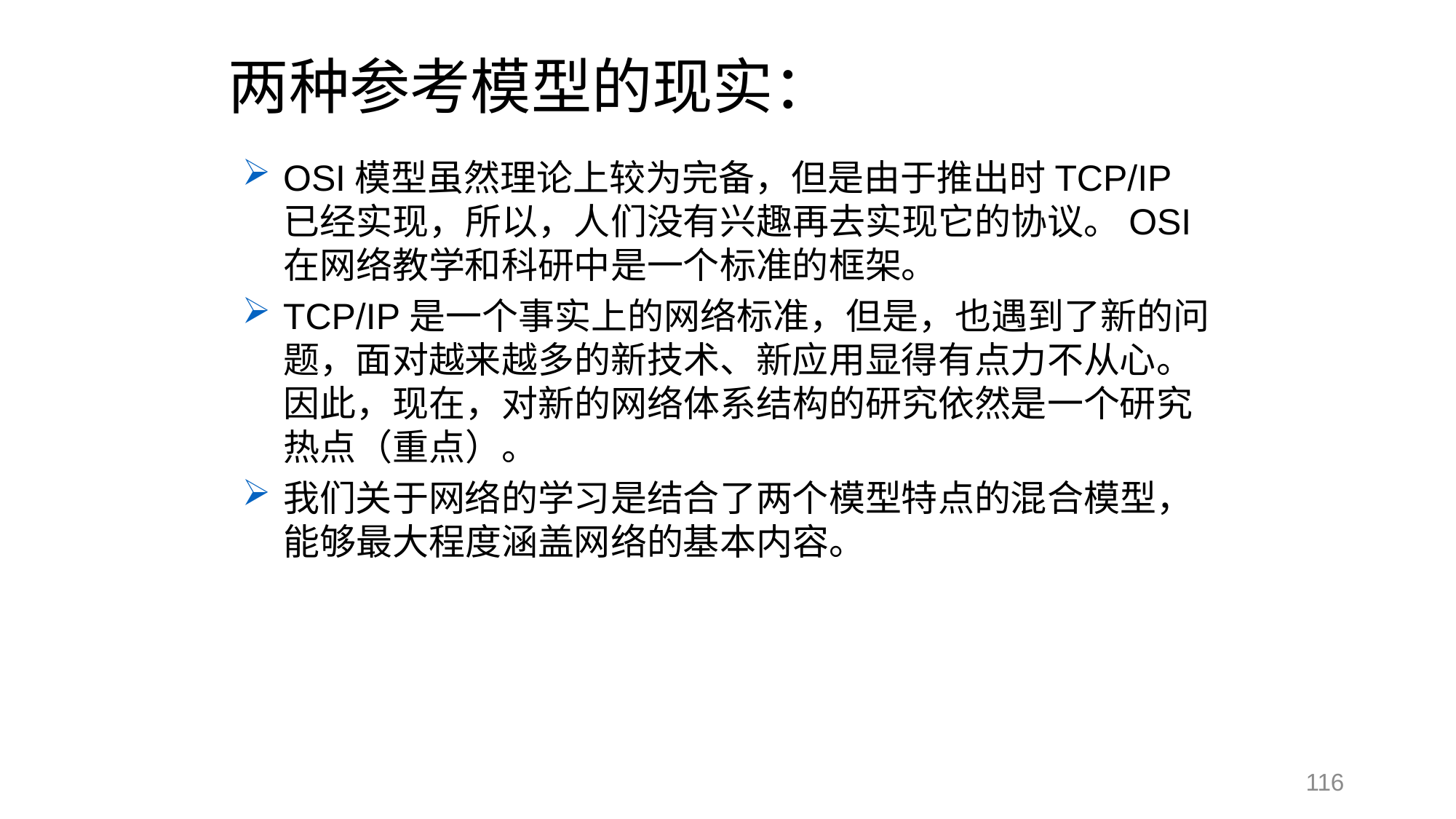

# 两种参考模型的现实：
OSI模型虽然理论上较为完备，但是由于推出时TCP/IP已经实现，所以，人们没有兴趣再去实现它的协议。OSI在网络教学和科研中是一个标准的框架。
TCP/IP是一个事实上的网络标准，但是，也遇到了新的问题，面对越来越多的新技术、新应用显得有点力不从心。因此，现在，对新的网络体系结构的研究依然是一个研究热点（重点）。
我们关于网络的学习是结合了两个模型特点的混合模型，能够最大程度涵盖网络的基本内容。

116